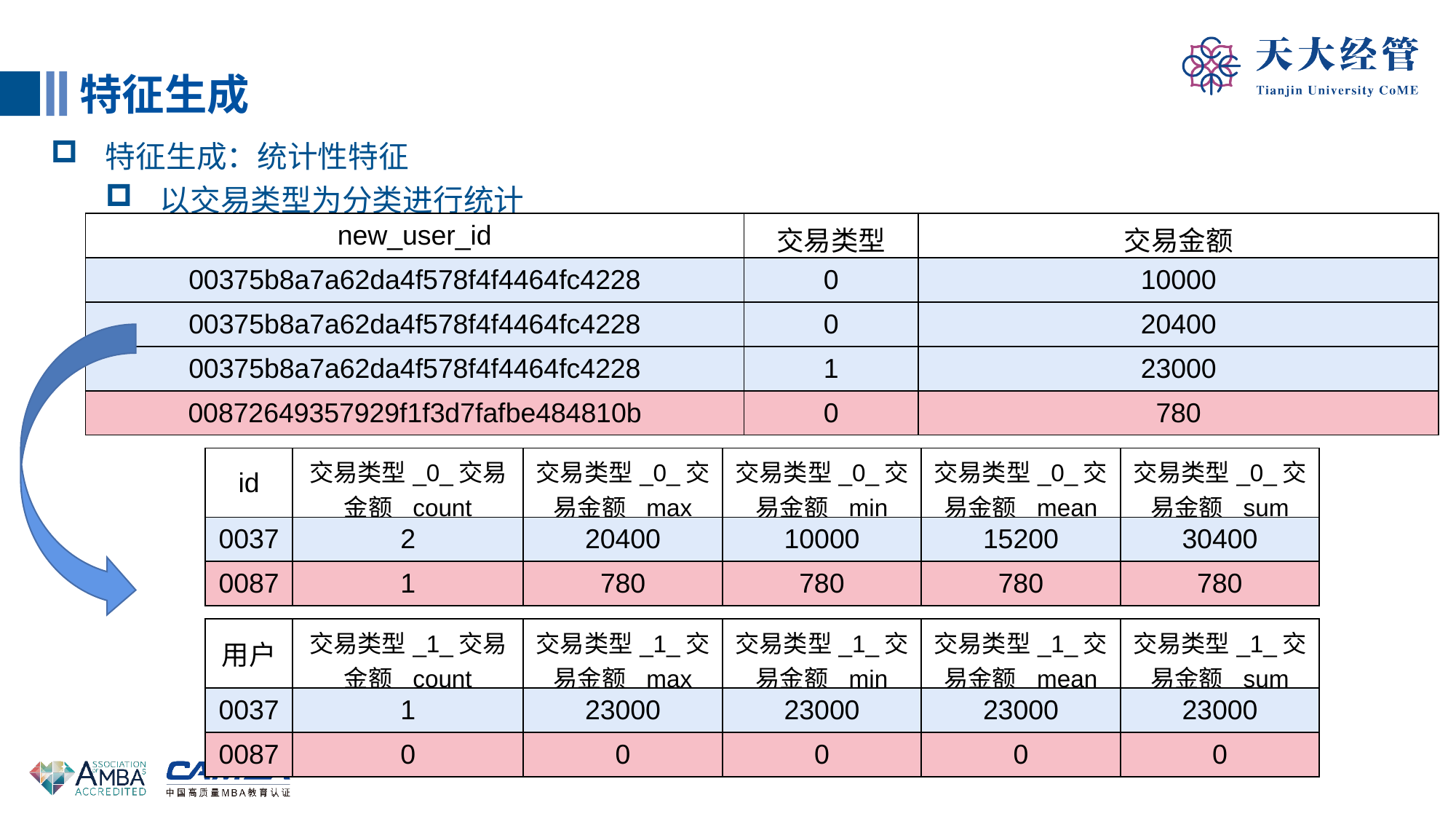

特征生成

特征生成：统计性特征
以交易类型为分类进行统计
| new\_user\_id | 交易类型 | 交易金额 |
| --- | --- | --- |
| 00375b8a7a62da4f578f4f4464fc4228 | 0 | 10000 |
| 00375b8a7a62da4f578f4f4464fc4228 | 0 | 20400 |
| 00375b8a7a62da4f578f4f4464fc4228 | 1 | 23000 |
| 00872649357929f1f3d7fafbe484810b | 0 | 780 |

| id | 交易类型\_0\_交易金额\_count | 交易类型\_0\_交易金额\_max | 交易类型\_0\_交易金额\_min | 交易类型\_0\_交易金额\_mean | 交易类型\_0\_交易金额\_sum |
| --- | --- | --- | --- | --- | --- |
| 0037 | 2 | 20400 | 10000 | 15200 | 30400 |
| 0087 | 1 | 780 | 780 | 780 | 780 |
| 用户 | 交易类型\_1\_交易金额\_count | 交易类型\_1\_交易金额\_max | 交易类型\_1\_交易金额\_min | 交易类型\_1\_交易金额\_mean | 交易类型\_1\_交易金额\_sum |
| --- | --- | --- | --- | --- | --- |
| 0037 | 1 | 23000 | 23000 | 23000 | 23000 |
| 0087 | 0 | 0 | 0 | 0 | 0 |